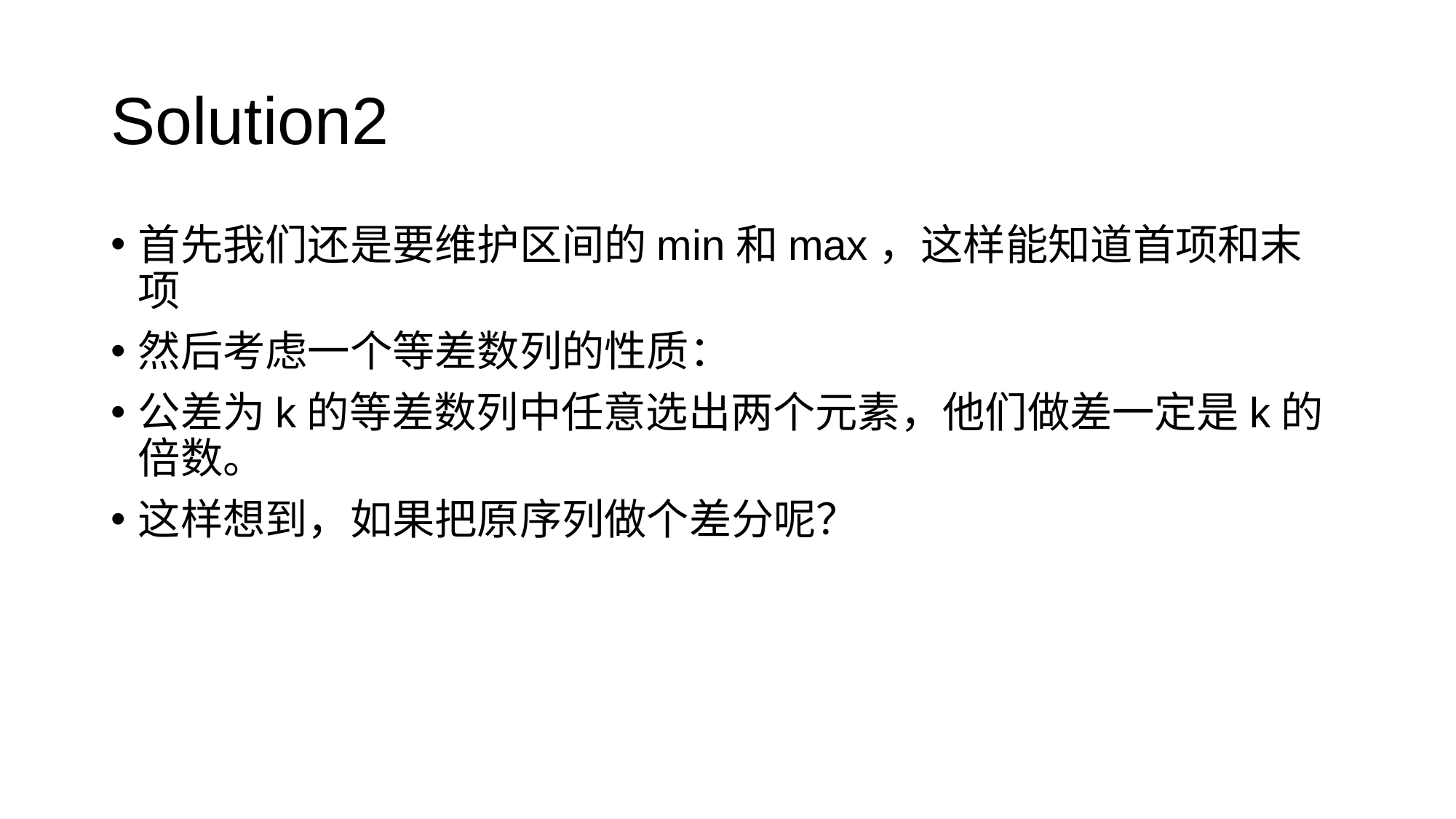

# Solution2
首先我们还是要维护区间的min和max，这样能知道首项和末项
然后考虑一个等差数列的性质：
公差为k的等差数列中任意选出两个元素，他们做差一定是k的倍数。
这样想到，如果把原序列做个差分呢？